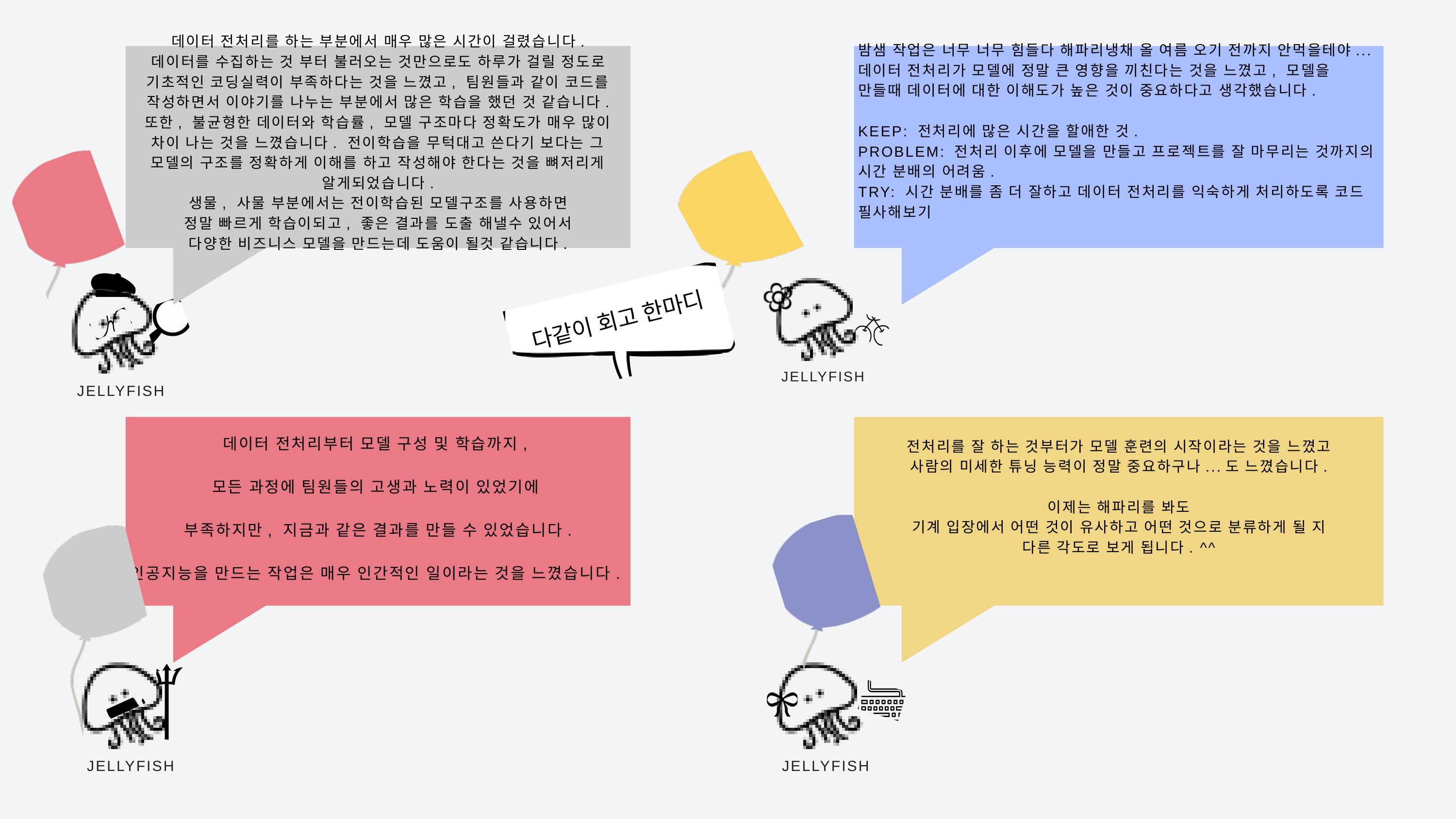

데이터 전처리를 하는 부분에서 매우 많은 시간이 걸렸습니다.
데이터를 수집하는 것 부터 불러오는 것만으로도 하루가 걸릴 정도로
기초적인 코딩실력이 부족하다는 것을 느꼈고, 팀원들과 같이 코드를 작성하면서 이야기를 나누는 부분에서 많은 학습을 했던 것 같습니다.
또한, 불균형한 데이터와 학습률, 모델 구조마다 정확도가 매우 많이 차이 나는 것을 느꼈습니다. 전이학습을 무턱대고 쓴다기 보다는 그 모델의 구조를 정확하게 이해를 하고 작성해야 한다는 것을 뼈저리게 알게되었습니다.
생물, 사물 부분에서는 전이학습된 모델구조를 사용하면
정말 빠르게 학습이되고, 좋은 결과를 도출 해낼수 있어서
다양한 비즈니스 모델을 만드는데 도움이 될것 같습니다.

밤샘 작업은 너무 너무 힘들다 해파리냉채 올 여름 오기 전까지 안먹을테야...
데이터 전처리가 모델에 정말 큰 영향을 끼친다는 것을 느꼈고, 모델을 만들때 데이터에 대한 이해도가 높은 것이 중요하다고 생각했습니다.

KEEP: 전처리에 많은 시간을 할애한 것.
PROBLEM: 전처리 이후에 모델을 만들고 프로젝트를 잘 마무리는 것까지의 시간 분배의 어려움.
TRY: 시간 분배를 좀 더 잘하고 데이터 전처리를 익숙하게 처리하도록 코드 필사해보기

다같이 회고 한마디

JELLYFISH

JELLYFISH

데이터 전처리부터 모델 구성 및 학습까지,

모든 과정에 팀원들의 고생과 노력이 있었기에

부족하지만, 지금과 같은 결과를 만들 수 있었습니다.

인공지능을 만드는 작업은 매우 인간적인 일이라는 것을 느꼈습니다.

전처리를 잘 하는 것부터가 모델 훈련의 시작이라는 것을 느꼈고
사람의 미세한 튜닝 능력이 정말 중요하구나...도 느꼈습니다.

이제는 해파리를 봐도
기계 입장에서 어떤 것이 유사하고 어떤 것으로 분류하게 될 지
다른 각도로 보게 됩니다. ^^

JELLYFISH

JELLYFISH